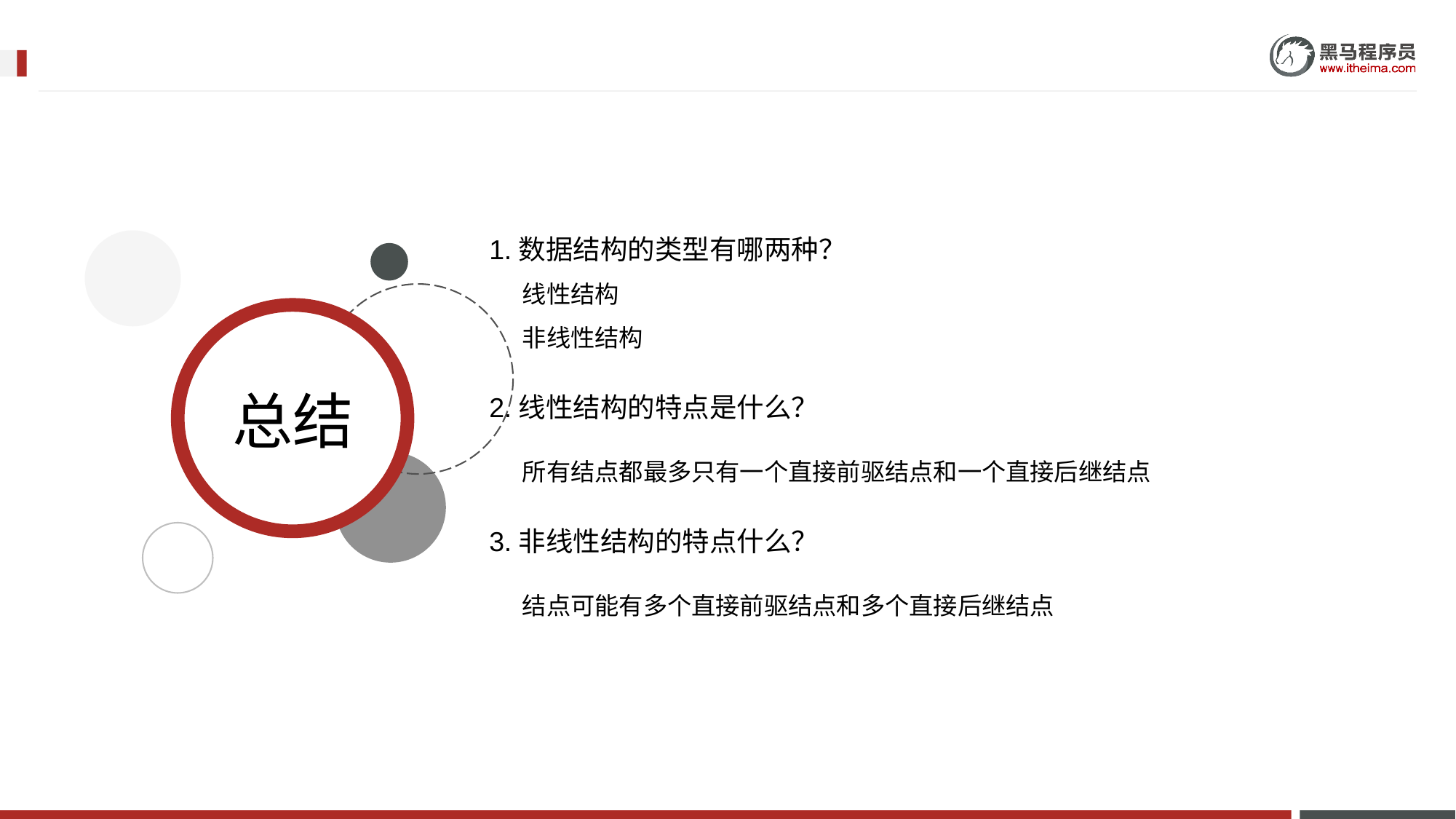

1.数据结构的类型有哪两种？
     线性结构
     非线性结构
2.线性结构的特点是什么？
     所有结点都最多只有一个直接前驱结点和一个直接后继结点
3.非线性结构的特点什么？
     结点可能有多个直接前驱结点和多个直接后继结点